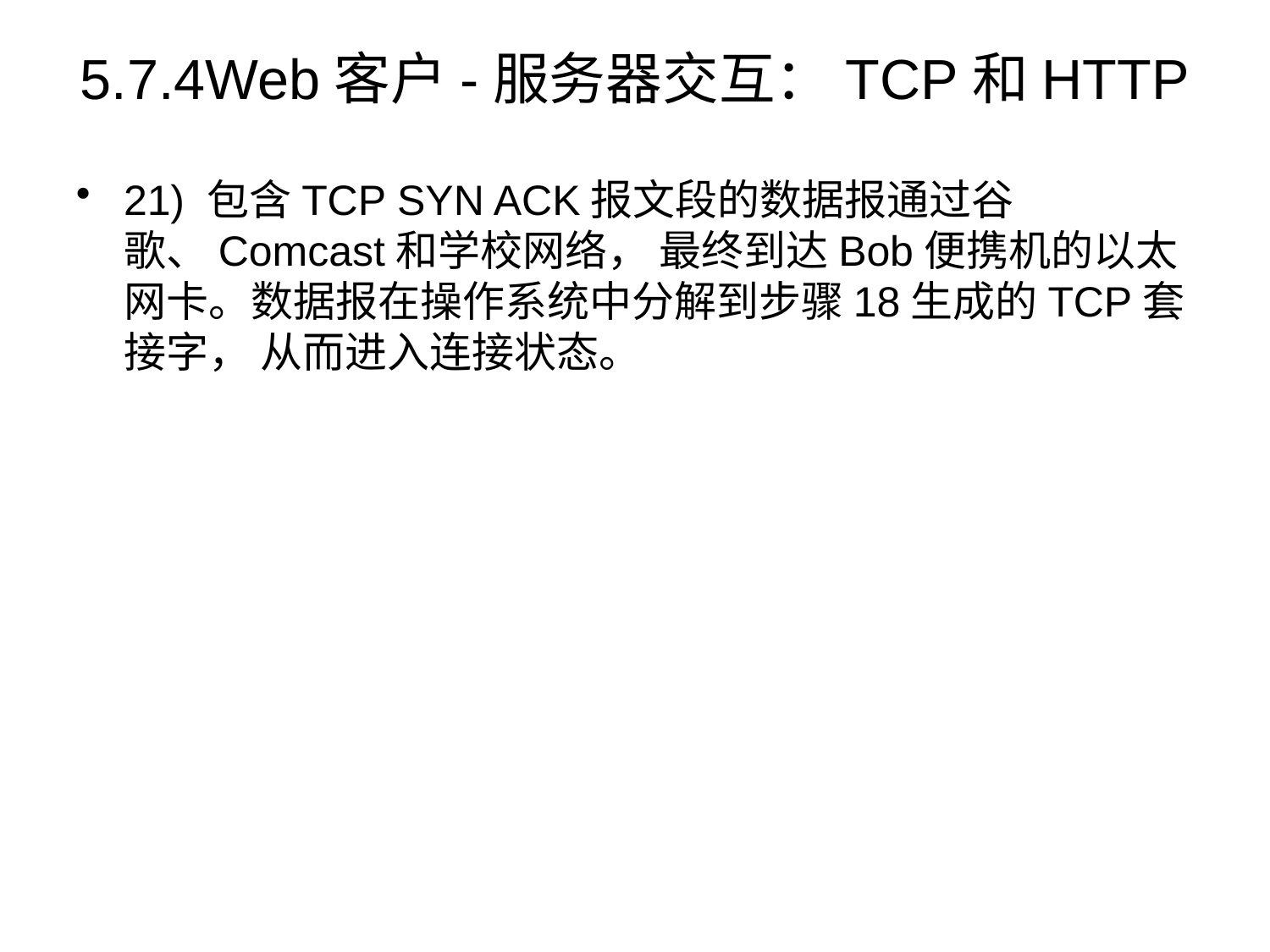

# 5.7.4Web客户-服务器交互：TCP和HTTP
21) 包含TCP SYN ACK报文段的数据报通过谷歌、Comcast和学校网络， 最终到达Bob便携机的以太网卡。数据报在操作系统中分解到步骤18生成的TCP套接字， 从而进入连接状态。